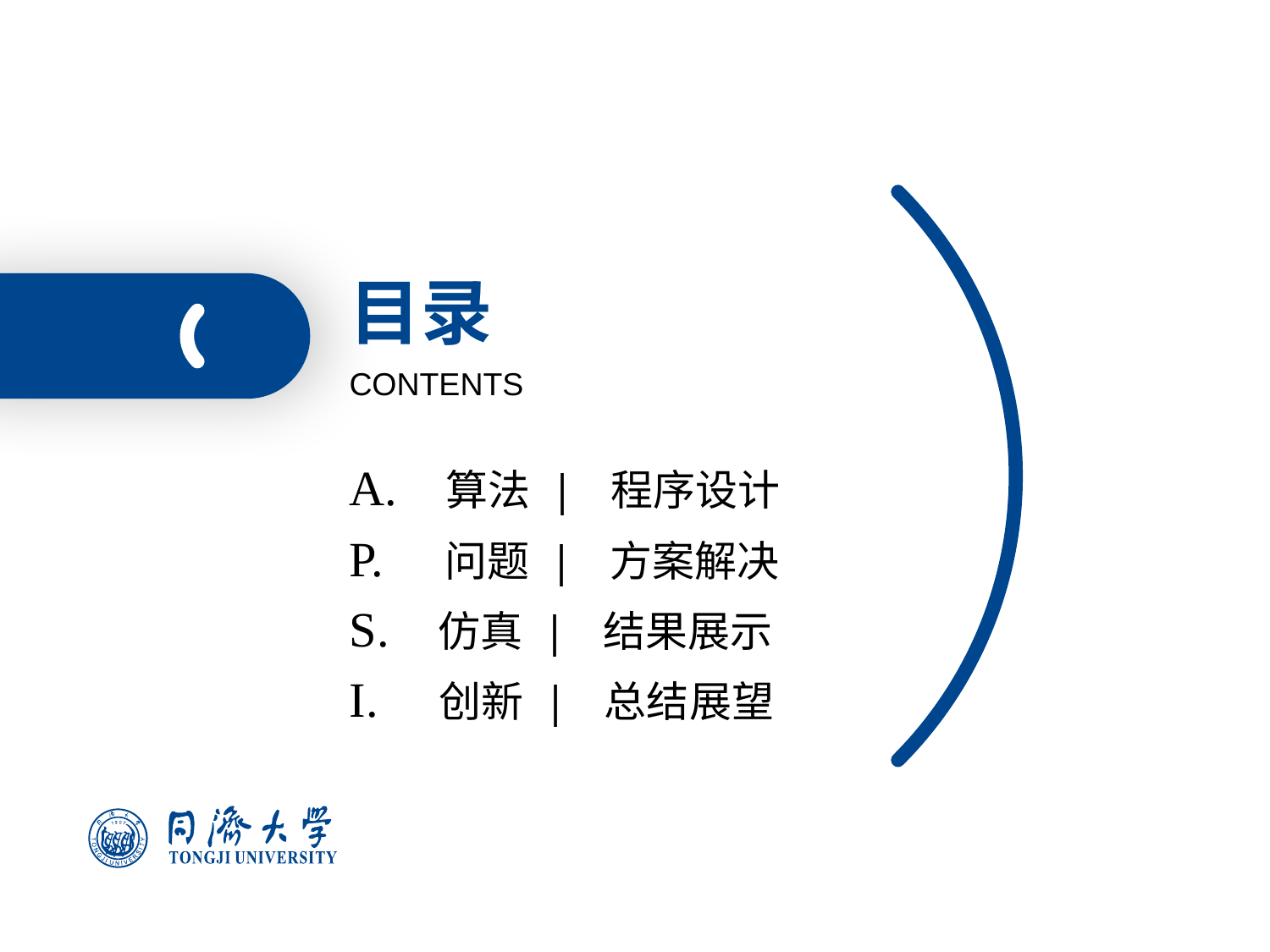

目录

CONTENTS
A.   算法 | 程序设计
P.    问题 | 方案解决
S.   仿真 | 结果展示
I.    创新 | 总结展望